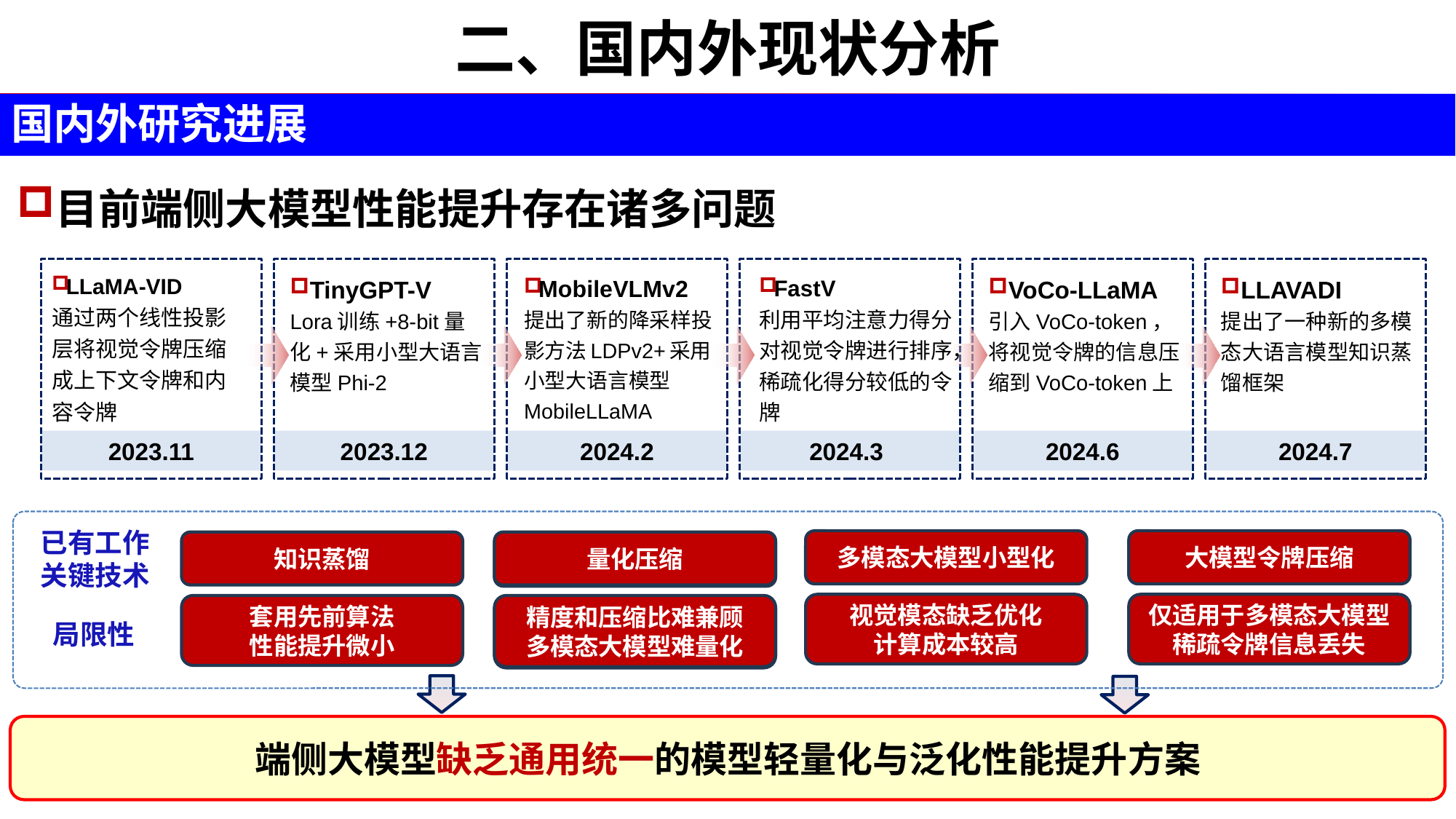

# 二、国内外现状分析
国内外研究进展
目前端侧大模型性能提升存在诸多问题

2023.11

2023.12

2024.2

2024.3

2024.6

2024.7
LLaMA-VID
通过两个线性投影层将视觉令牌压缩成上下文令牌和内容令牌
TinyGPT-V
Lora训练+8-bit量化+采用小型大语言模型Phi-2
MobileVLMv2
提出了新的降采样投影方法LDPv2+采用小型大语言模型MobileLLaMA

FastV
利用平均注意力得分对视觉令牌进行排序，稀疏化得分较低的令牌

VoCo-LLaMA
引入VoCo-token，将视觉令牌的信息压缩到VoCo-token上

LLAVADI
提出了一种新的多模态大语言模型知识蒸馏框架

已有工作
关键技术
大模型令牌压缩
多模态大模型小型化
知识蒸馏
量化压缩
量化压缩
仅适用于多模态大模型
稀疏令牌信息丢失
视觉模态缺乏优化
计算成本较高
套用先前算法
性能提升微小
精度和压缩比难兼顾
多模态大模型难量化
精度和压缩比难兼顾
多模态大模型难量化
局限性

端侧大模型缺乏通用统一的模型轻量化与泛化性能提升方案